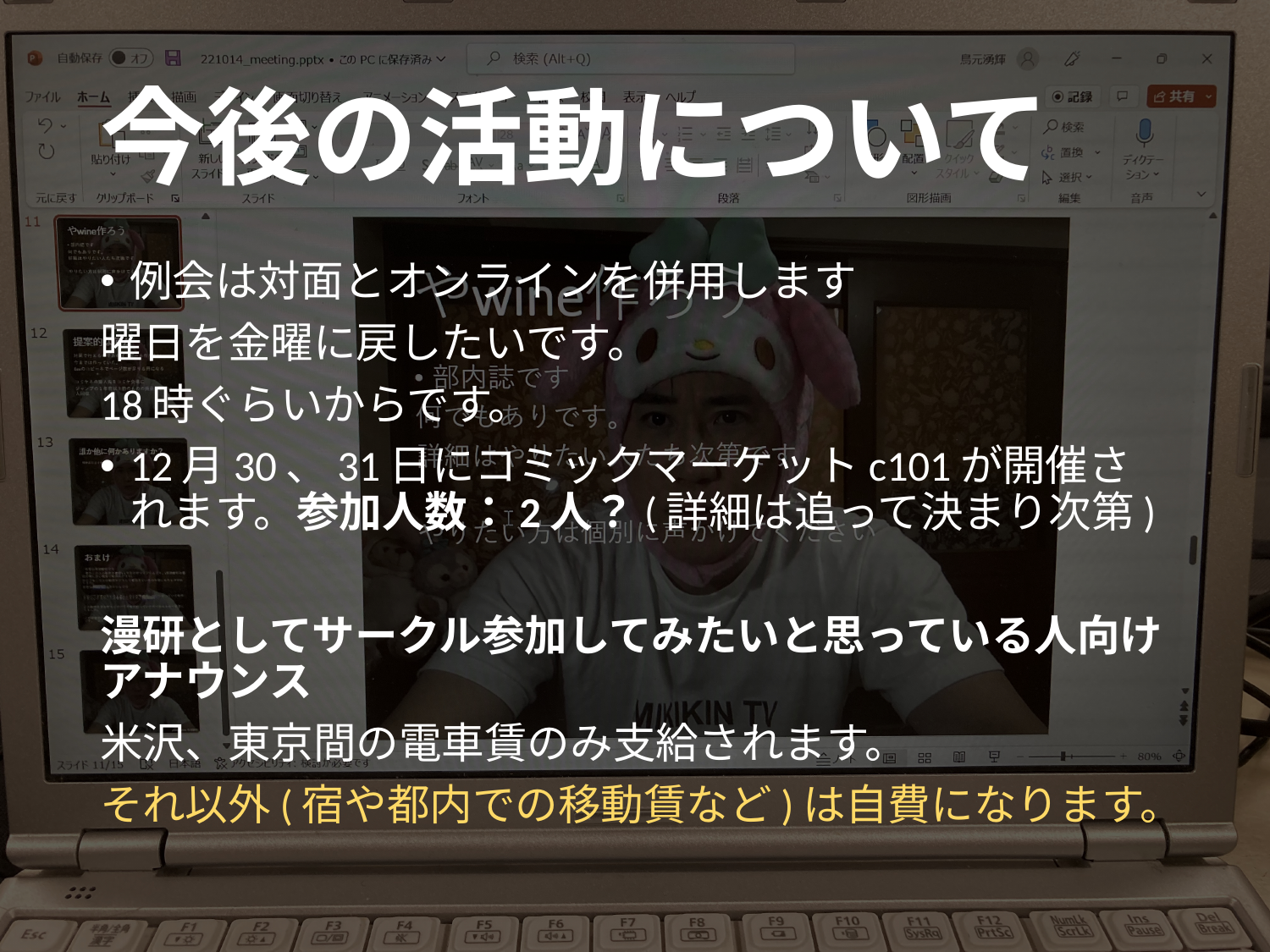

# 今後の活動について
例会は対面とオンラインを併用します
曜日を金曜に戻したいです。
18時ぐらいからです。
12月30、31日にコミックマーケットc101が開催されます。参加人数：2人？(詳細は追って決まり次第)

漫研としてサークル参加してみたいと思っている人向けアナウンス
米沢、東京間の電車賃のみ支給されます。
それ以外(宿や都内での移動賃など)は自費になります。